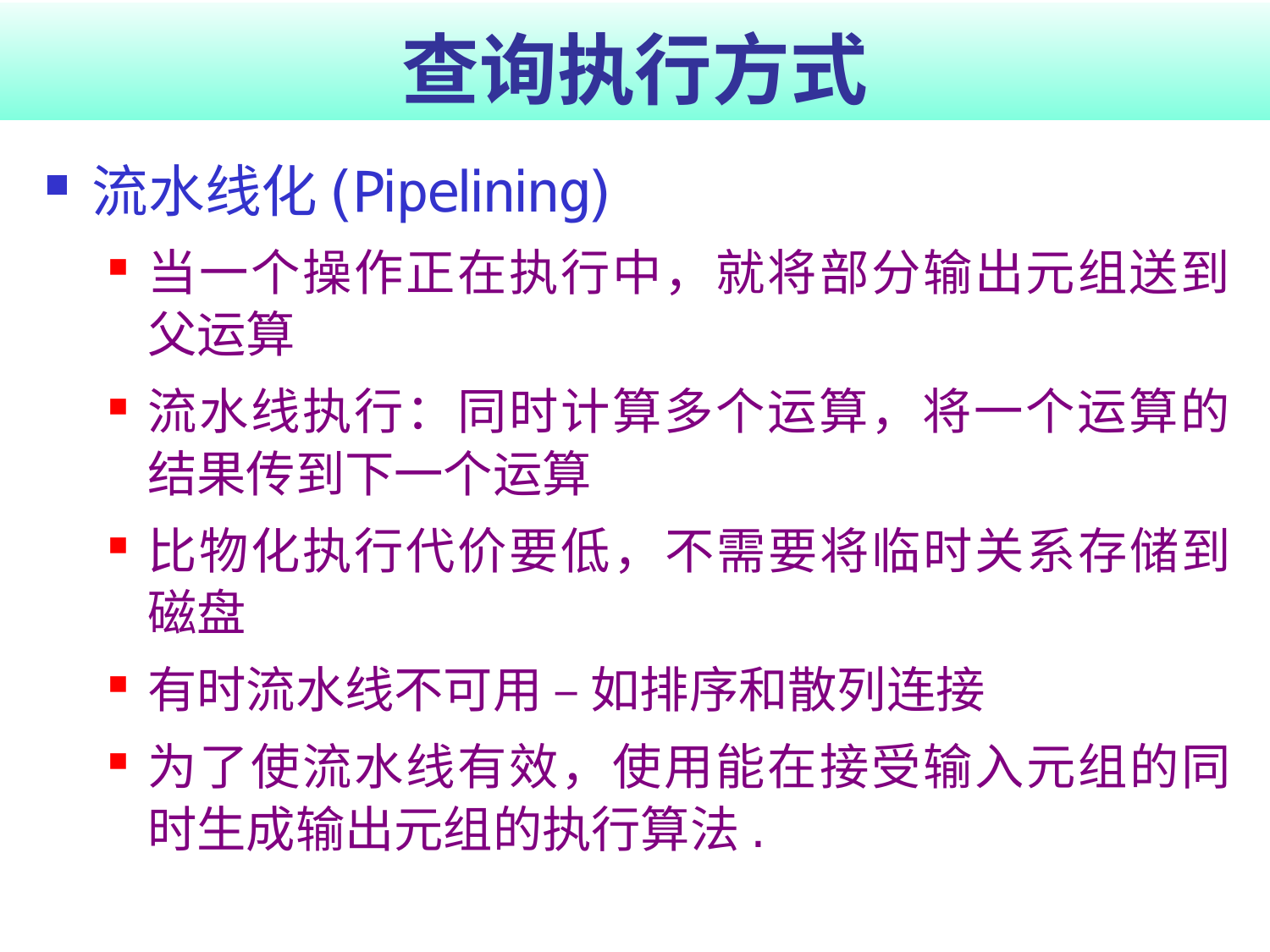

# 查询执行方式
流水线化(Pipelining)
当一个操作正在执行中，就将部分输出元组送到父运算
流水线执行：同时计算多个运算，将一个运算的结果传到下一个运算
比物化执行代价要低，不需要将临时关系存储到磁盘
有时流水线不可用 – 如排序和散列连接
为了使流水线有效，使用能在接受输入元组的同时生成输出元组的执行算法.